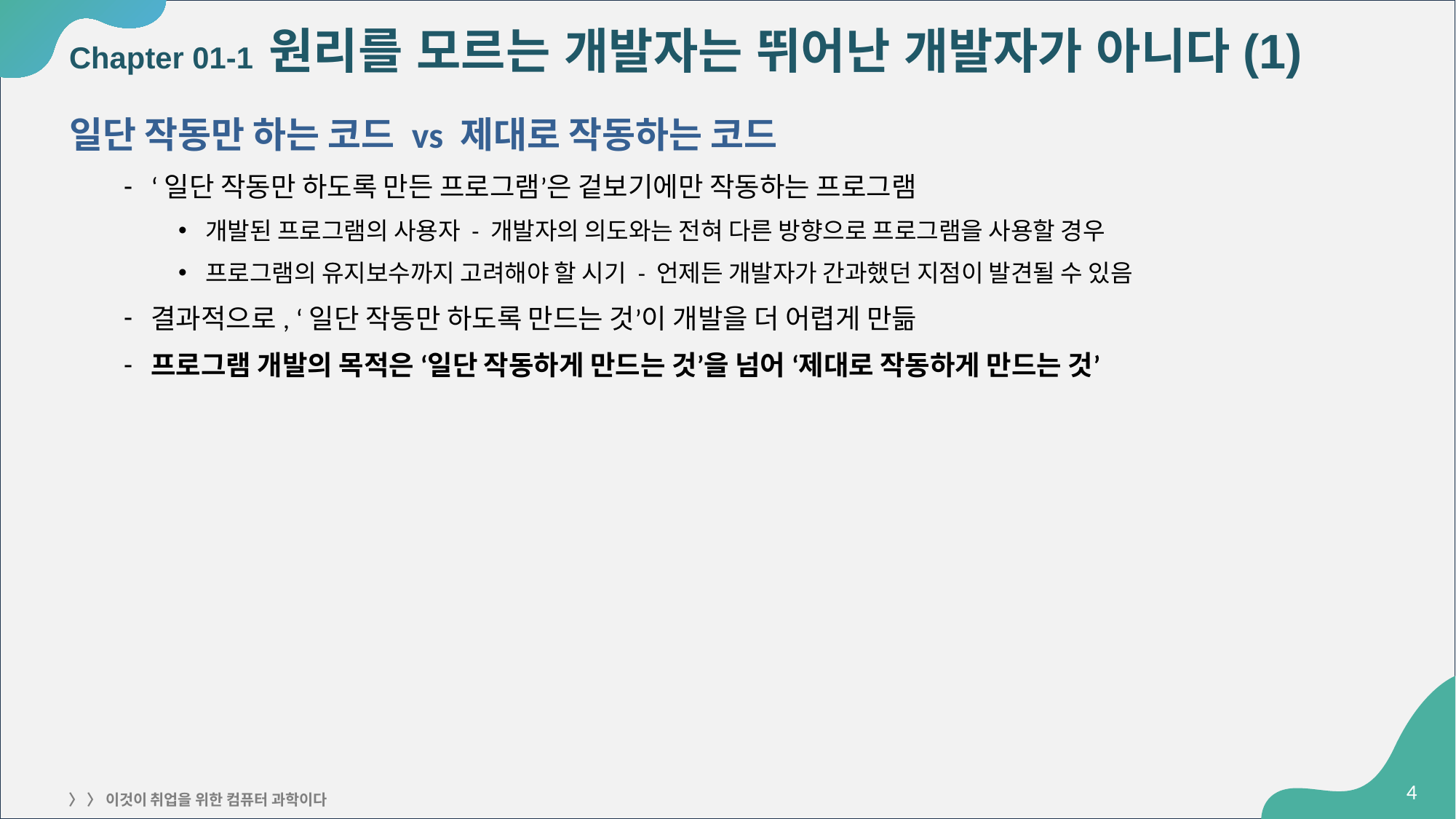

# Chapter 01-1 원리를 모르는 개발자는 뛰어난 개발자가 아니다(1)
일단 작동만 하는 코드 vs 제대로 작동하는 코드
‘일단 작동만 하도록 만든 프로그램’은 겉보기에만 작동하는 프로그램
개발된 프로그램의 사용자 - 개발자의 의도와는 전혀 다른 방향으로 프로그램을 사용할 경우
프로그램의 유지보수까지 고려해야 할 시기 - 언제든 개발자가 간과했던 지점이 발견될 수 있음
결과적으로, ‘일단 작동만 하도록 만드는 것’이 개발을 더 어렵게 만듦
프로그램 개발의 목적은 ‘일단 작동하게 만드는 것’을 넘어 ‘제대로 작동하게 만드는 것’
4
〉 〉 이것이 취업을 위한 컴퓨터 과학이다